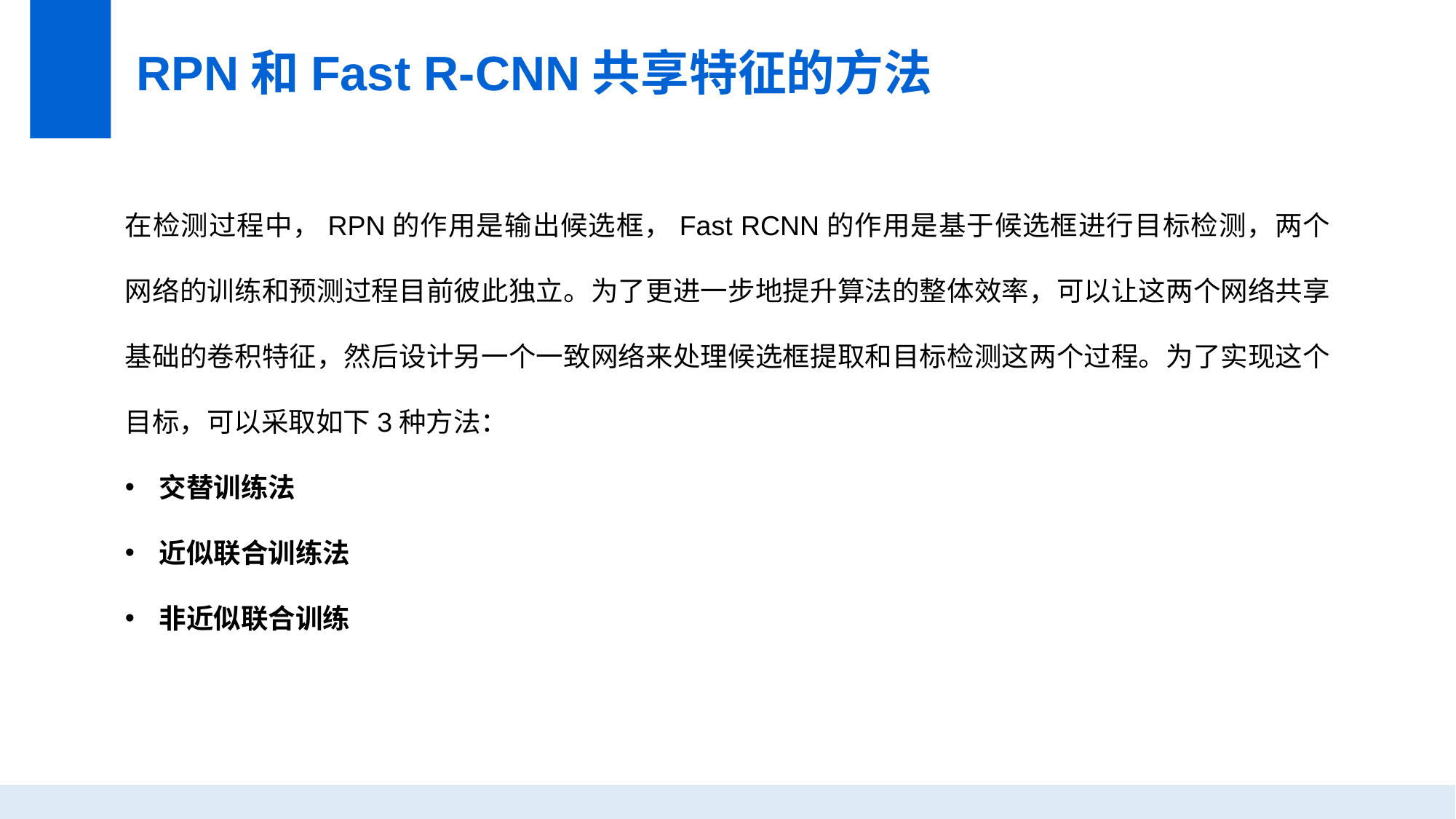

RPN和Fast R-CNN共享特征的方法
在检测过程中，RPN的作用是输出候选框，Fast RCNN的作用是基于候选框进行目标检测，两个网络的训练和预测过程目前彼此独立。为了更进一步地提升算法的整体效率，可以让这两个网络共享基础的卷积特征，然后设计另一个一致网络来处理候选框提取和目标检测这两个过程。为了实现这个目标，可以采取如下3种方法：
交替训练法
近似联合训练法
非近似联合训练